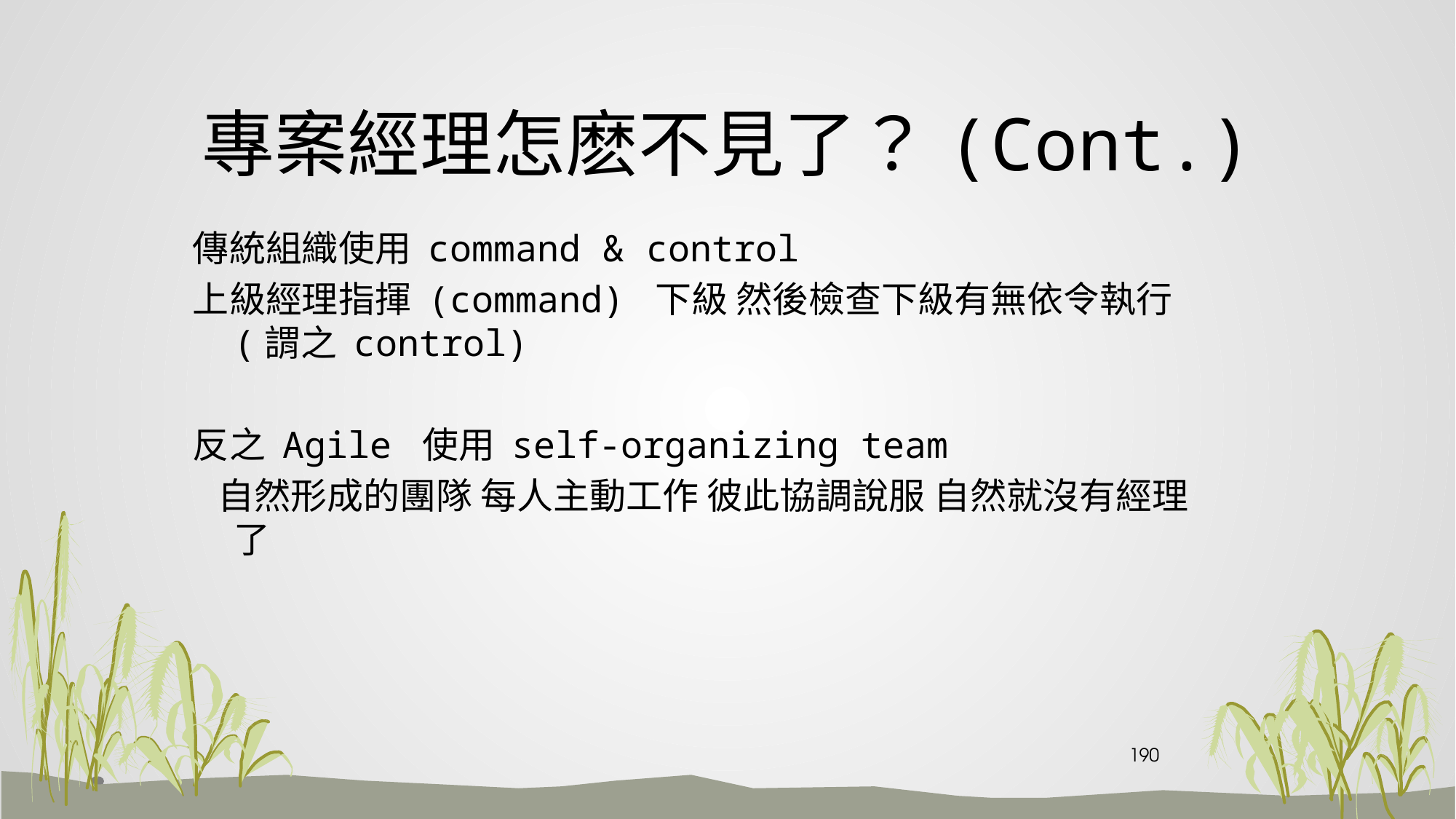

# 專案經理怎麽不見了？(Cont.)
傳統組織使用 command & control
上級經理指揮 (command) 下級 然後檢查下級有無依令執行 (謂之 control)

反之 Agile 使用 self-organizing team
  自然形成的團隊 每人主動工作 彼此協調說服 自然就沒有經理了
190